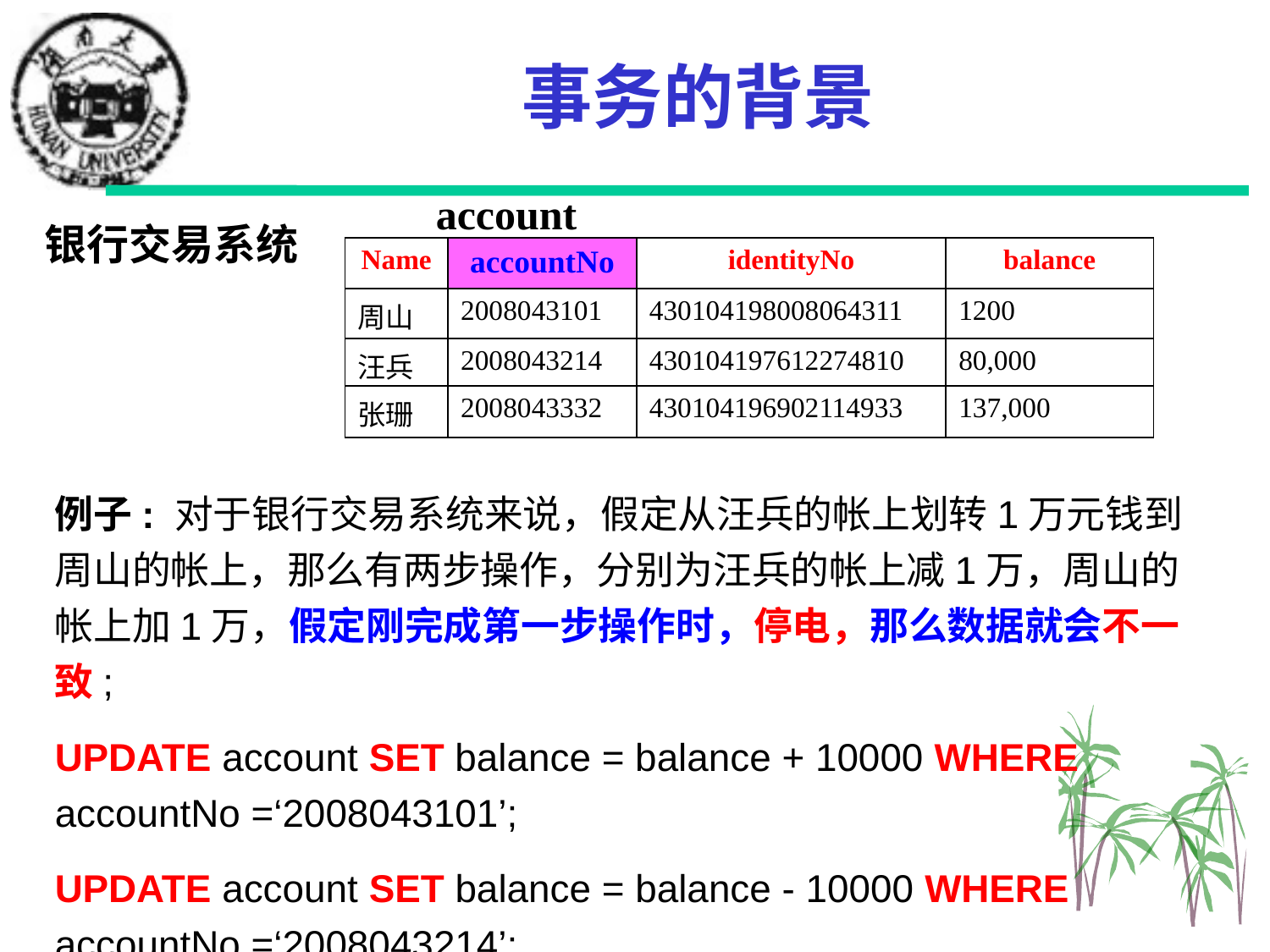

# 事务的背景
account
银行交易系统
| Name | accountNo | identityNo | balance |
| --- | --- | --- | --- |
| 周山 | 2008043101 | 430104198008064311 | 1200 |
| 汪兵 | 2008043214 | 430104197612274810 | 80,000 |
| 张珊 | 2008043332 | 430104196902114933 | 137,000 |
例子: 对于银行交易系统来说，假定从汪兵的帐上划转1万元钱到周山的帐上，那么有两步操作，分别为汪兵的帐上减1万，周山的帐上加1万，假定刚完成第一步操作时，停电，那么数据就会不一致;
UPDATE account SET balance = balance + 10000 WHERE accountNo =‘2008043101’;
UPDATE account SET balance = balance - 10000 WHERE accountNo =‘2008043214’;